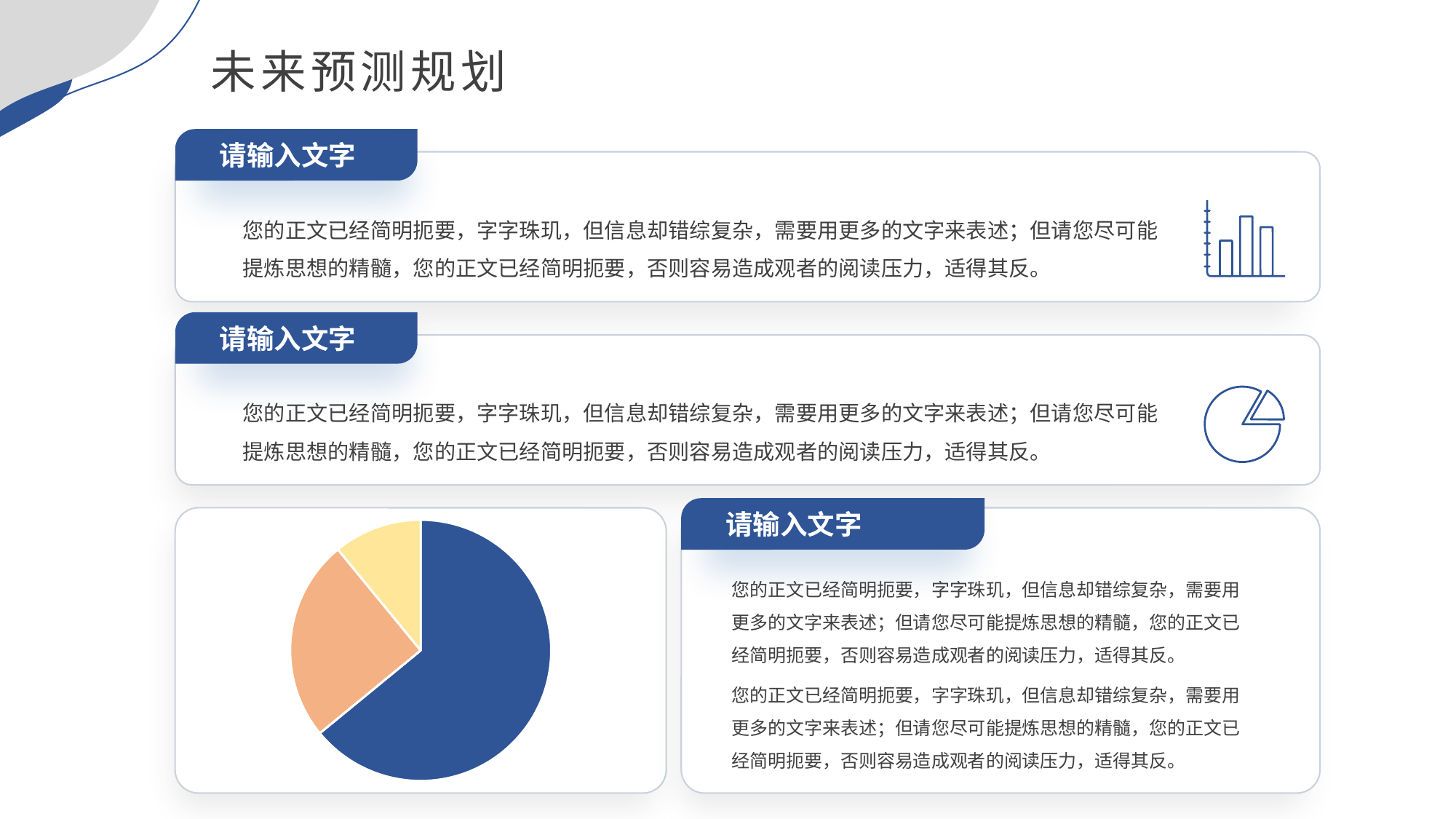

未来预测规划
请输入文字

您的正文已经简明扼要，字字珠玑，但信息却错综复杂，需要用更多的文字来表述；但请您尽可能提炼思想的精髓，您的正文已经简明扼要，否则容易造成观者的阅读压力，适得其反。

请输入文字

您的正文已经简明扼要，字字珠玑，但信息却错综复杂，需要用更多的文字来表述；但请您尽可能提炼思想的精髓，您的正文已经简明扼要，否则容易造成观者的阅读压力，适得其反。

请输入文字

### Chart

| Category | 销售额 |
|---|---|
| 第一季度 | 8.2 |
| 第二季度 | 3.2 |
| 第三季度 | 1.4 |
您的正文已经简明扼要，字字珠玑，但信息却错综复杂，需要用更多的文字来表述；但请您尽可能提炼思想的精髓，您的正文已经简明扼要，否则容易造成观者的阅读压力，适得其反。
您的正文已经简明扼要，字字珠玑，但信息却错综复杂，需要用更多的文字来表述；但请您尽可能提炼思想的精髓，您的正文已经简明扼要，否则容易造成观者的阅读压力，适得其反。